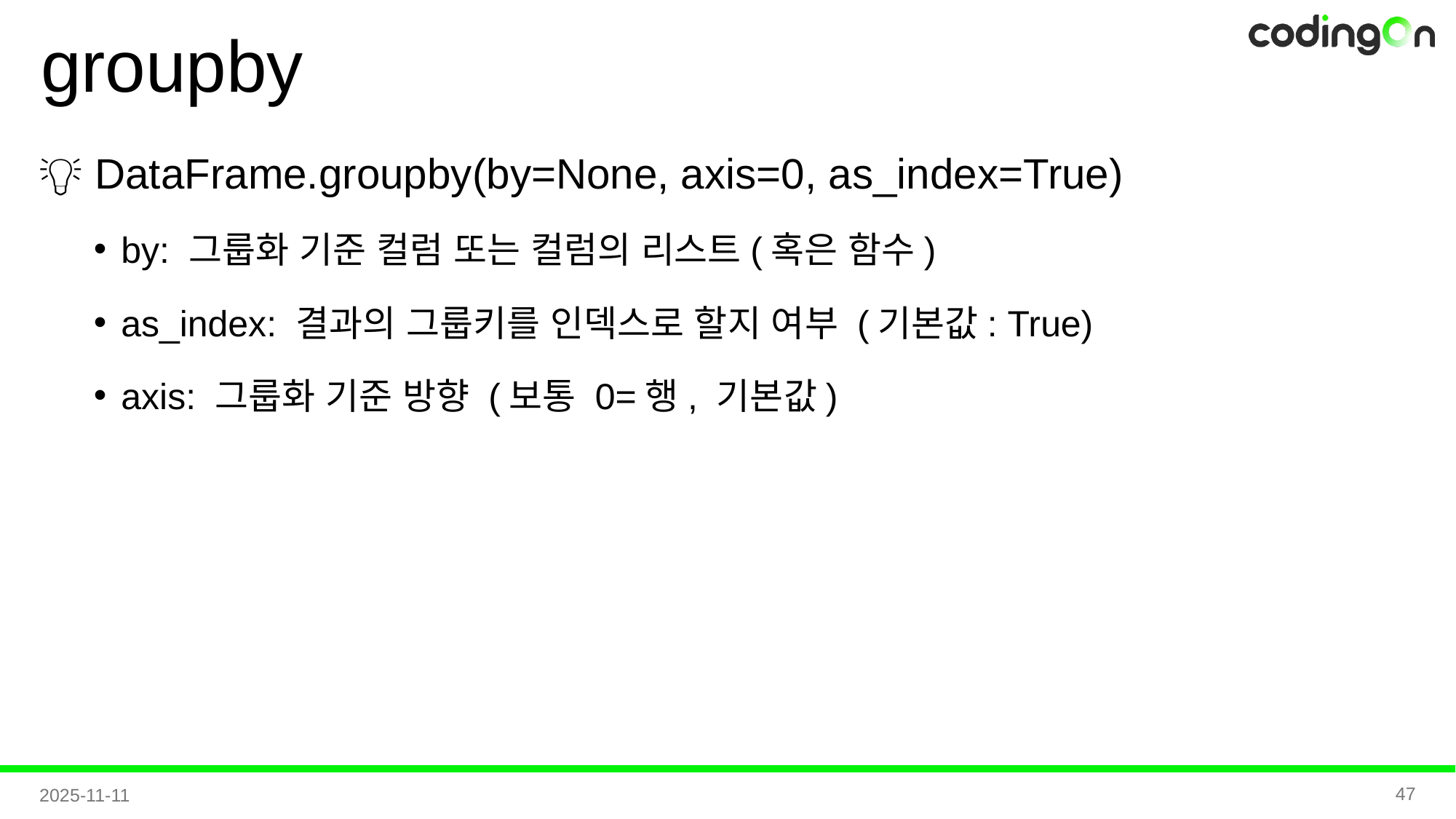

# groupby
💡 DataFrame.groupby(by=None, axis=0, as_index=True)
by: 그룹화 기준 컬럼 또는 컬럼의 리스트(혹은 함수)
as_index: 결과의 그룹키를 인덱스로 할지 여부 (기본값: True)
axis: 그룹화 기준 방향 (보통 0=행, 기본값)
47
2025-11-11